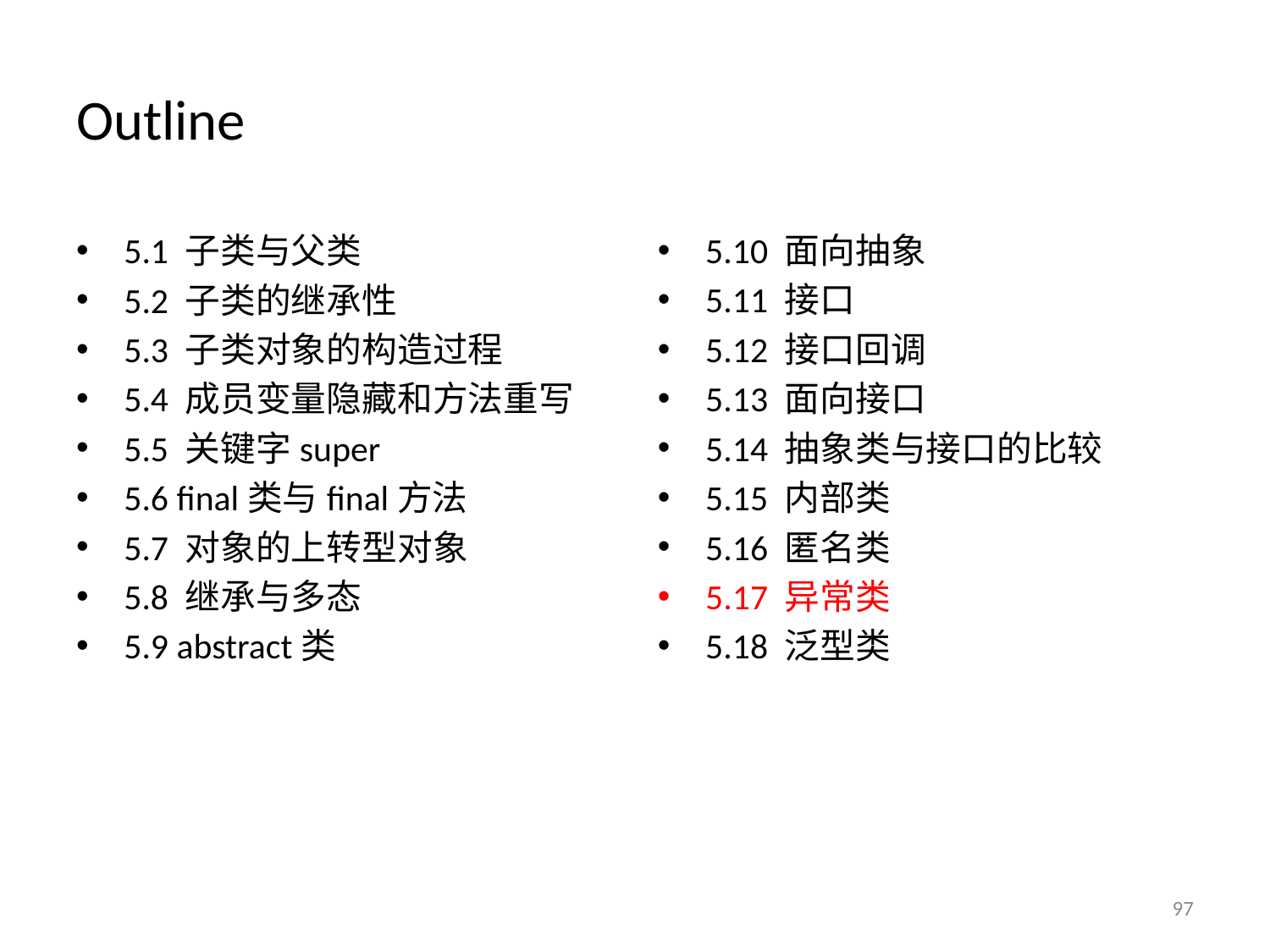

# Outline
5.1 子类与父类
5.2 子类的继承性
5.3 子类对象的构造过程
5.4 成员变量隐藏和方法重写
5.5 关键字super
5.6 final类与final方法
5.7 对象的上转型对象
5.8 继承与多态
5.9 abstract类
5.10 面向抽象
5.11 接口
5.12 接口回调
5.13 面向接口
5.14 抽象类与接口的比较
5.15 内部类
5.16 匿名类
5.17 异常类
5.18 泛型类
97